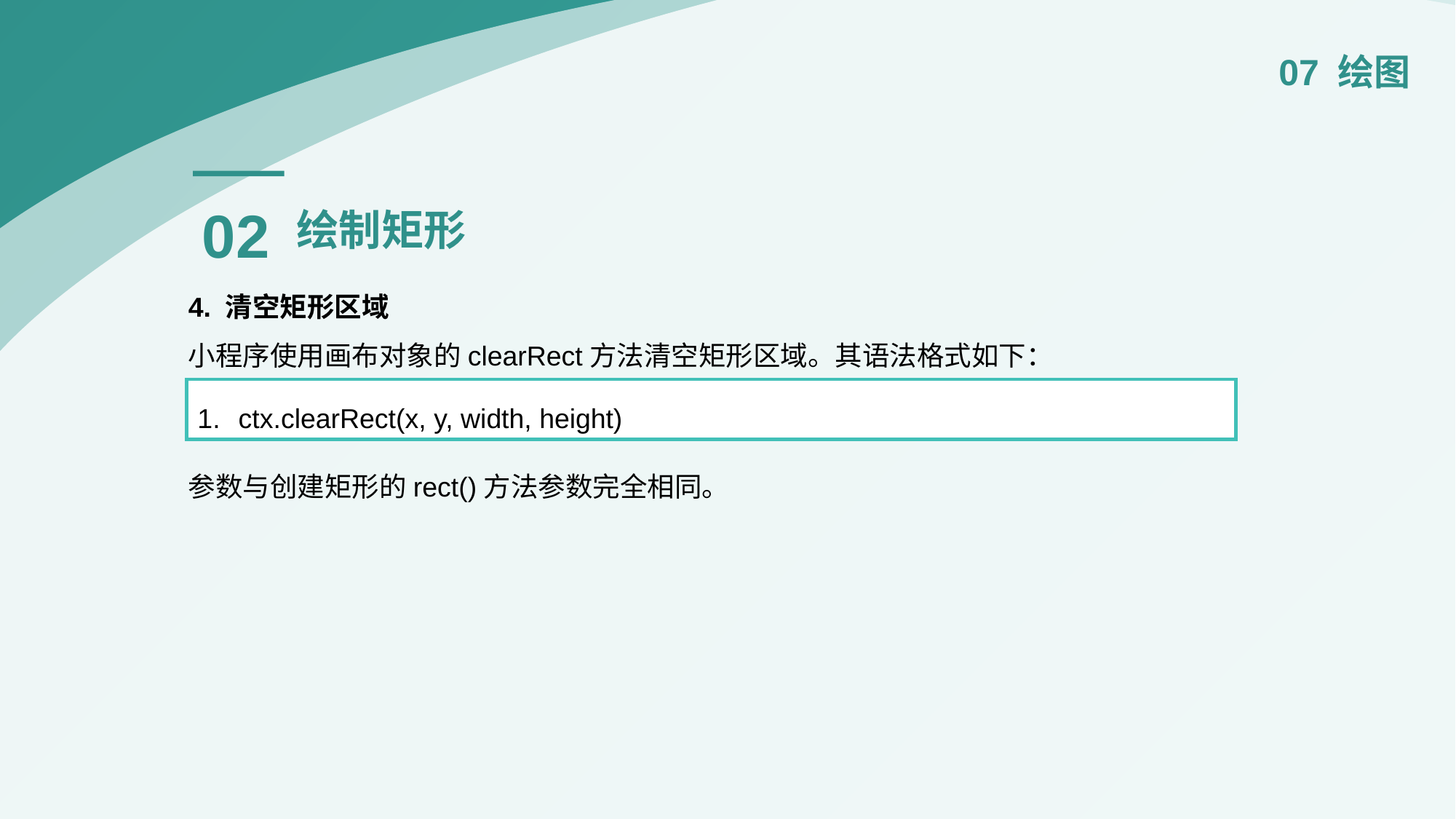

07 绘图
02

绘制矩形
4. 清空矩形区域
小程序使用画布对象的clearRect方法清空矩形区域。其语法格式如下：

参数与创建矩形的rect()方法参数完全相同。
ctx.clearRect(x, y, width, height)